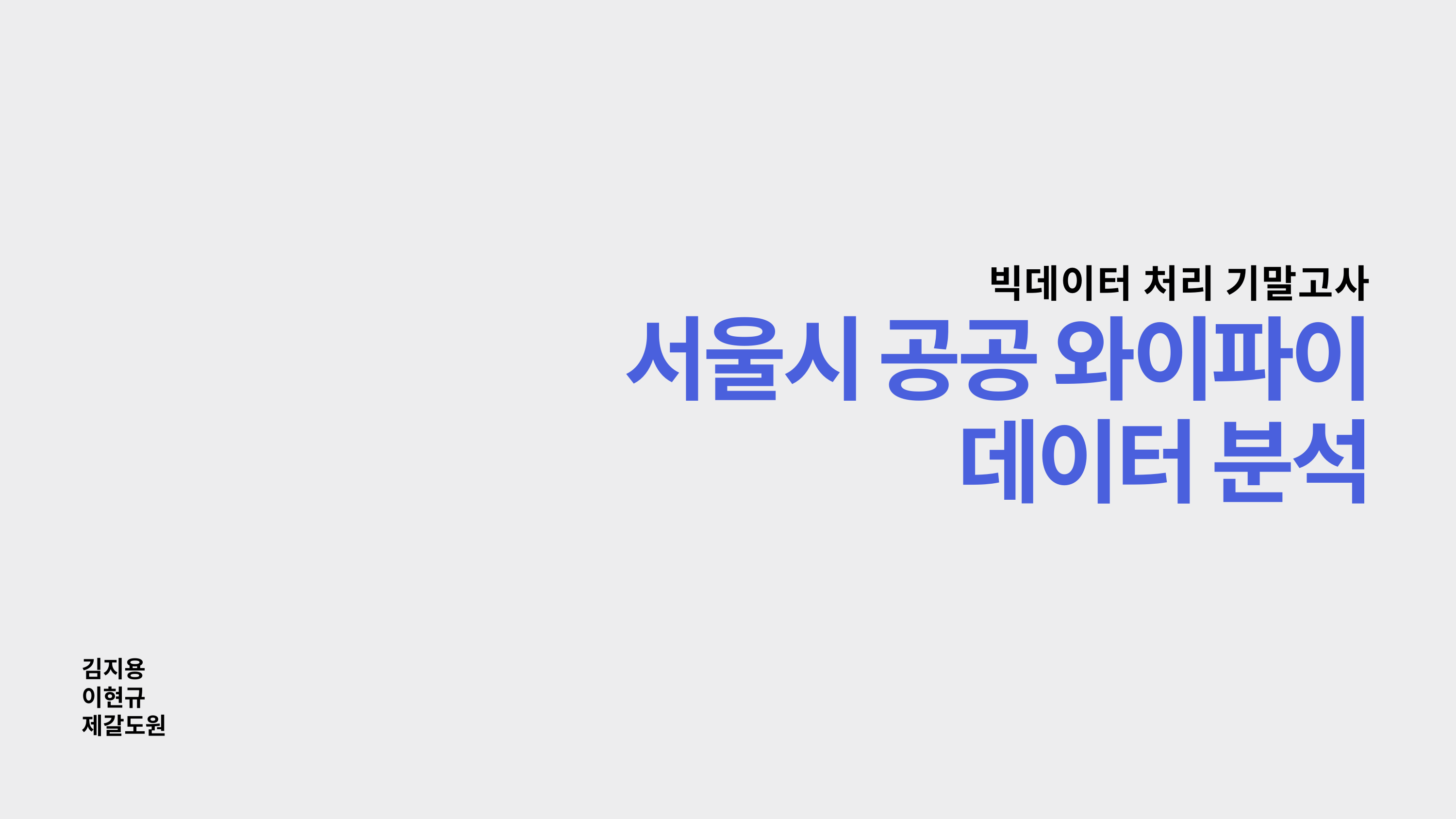

빅데이터 처리 기말고사
서울시 공공 와이파이
데이터 분석

김지용

이현규

제갈도원